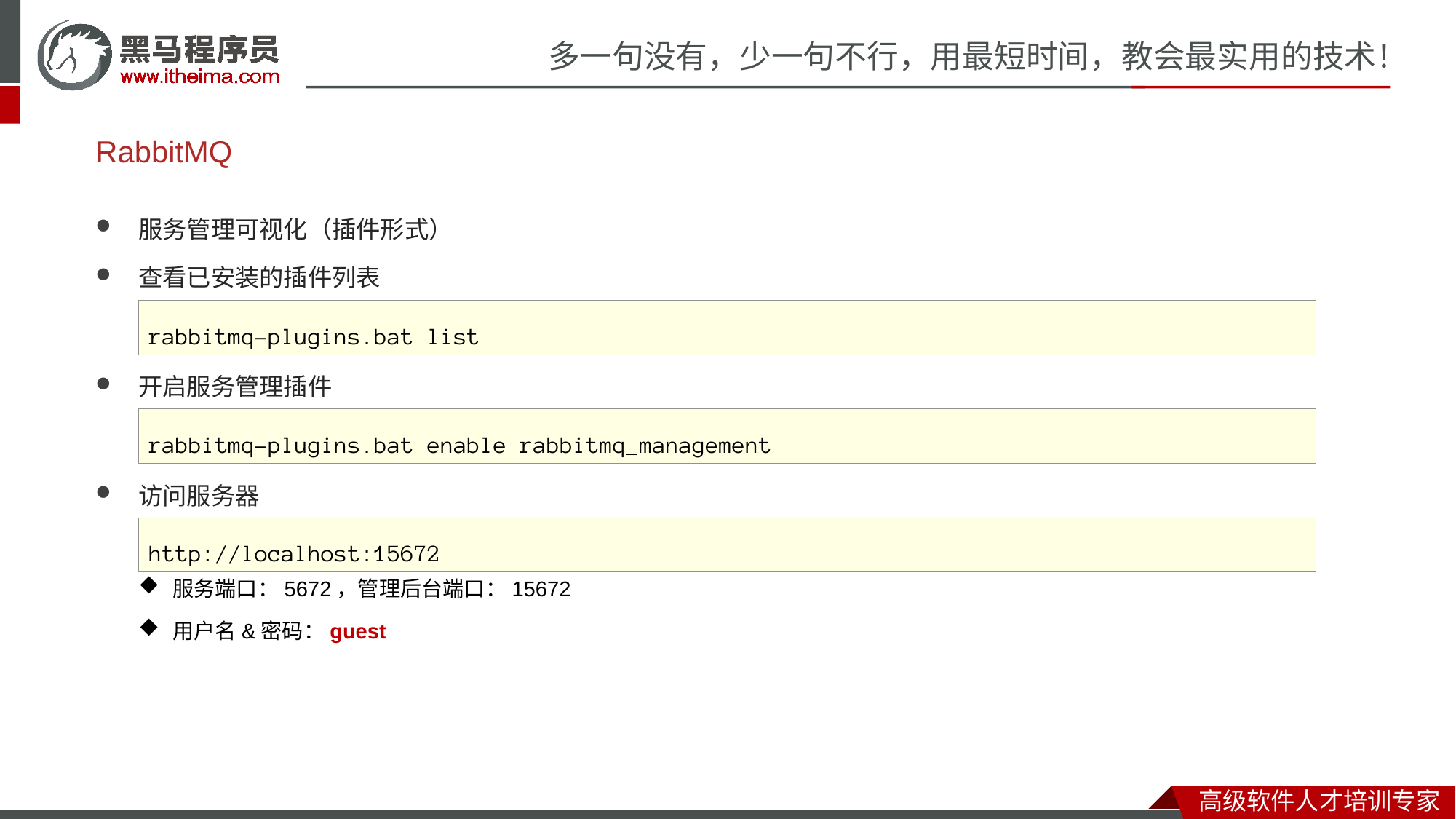

# RabbitMQ
服务管理可视化（插件形式）
查看已安装的插件列表

开启服务管理插件

访问服务器

服务端口：5672，管理后台端口：15672
用户名&密码：guest

rabbitmq-plugins.bat list
rabbitmq-plugins.bat enable rabbitmq_management
http://localhost:15672